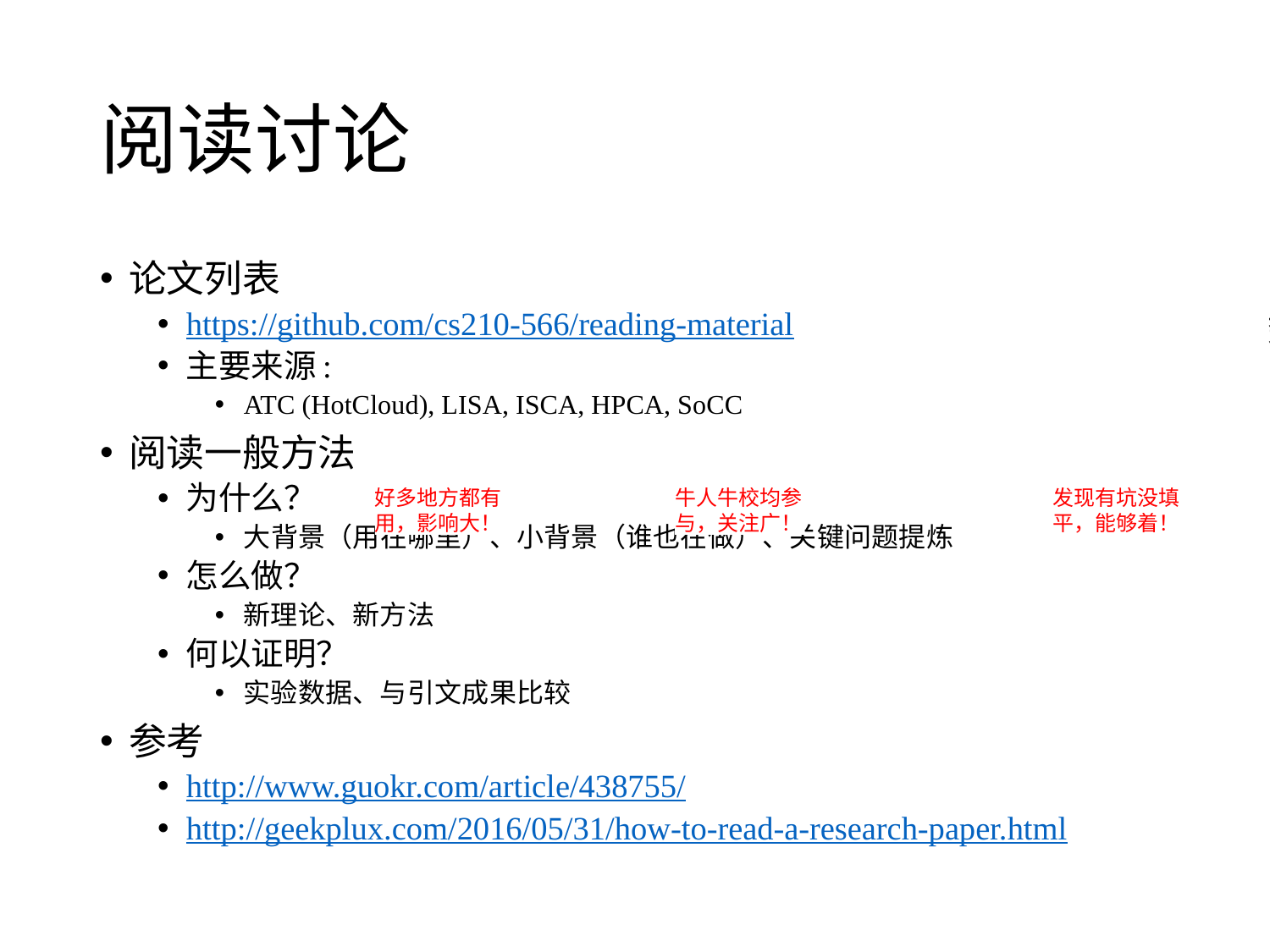

# 阅读讨论
论文列表
https://github.com/cs210-566/reading-material
主要来源:
ATC (HotCloud), LISA, ISCA, HPCA, SoCC
阅读一般方法
为什么？
大背景（用在哪里）、小背景（谁也在做）、关键问题提炼
怎么做？
新理论、新方法
何以证明？
实验数据、与引文成果比较
参考
http://www.guokr.com/article/438755/
http://geekplux.com/2016/05/31/how-to-read-a-research-paper.html
数据
好多地方都有用，影响大！
牛人牛校均参与，关注广！
发现有坑没填平，能够着！